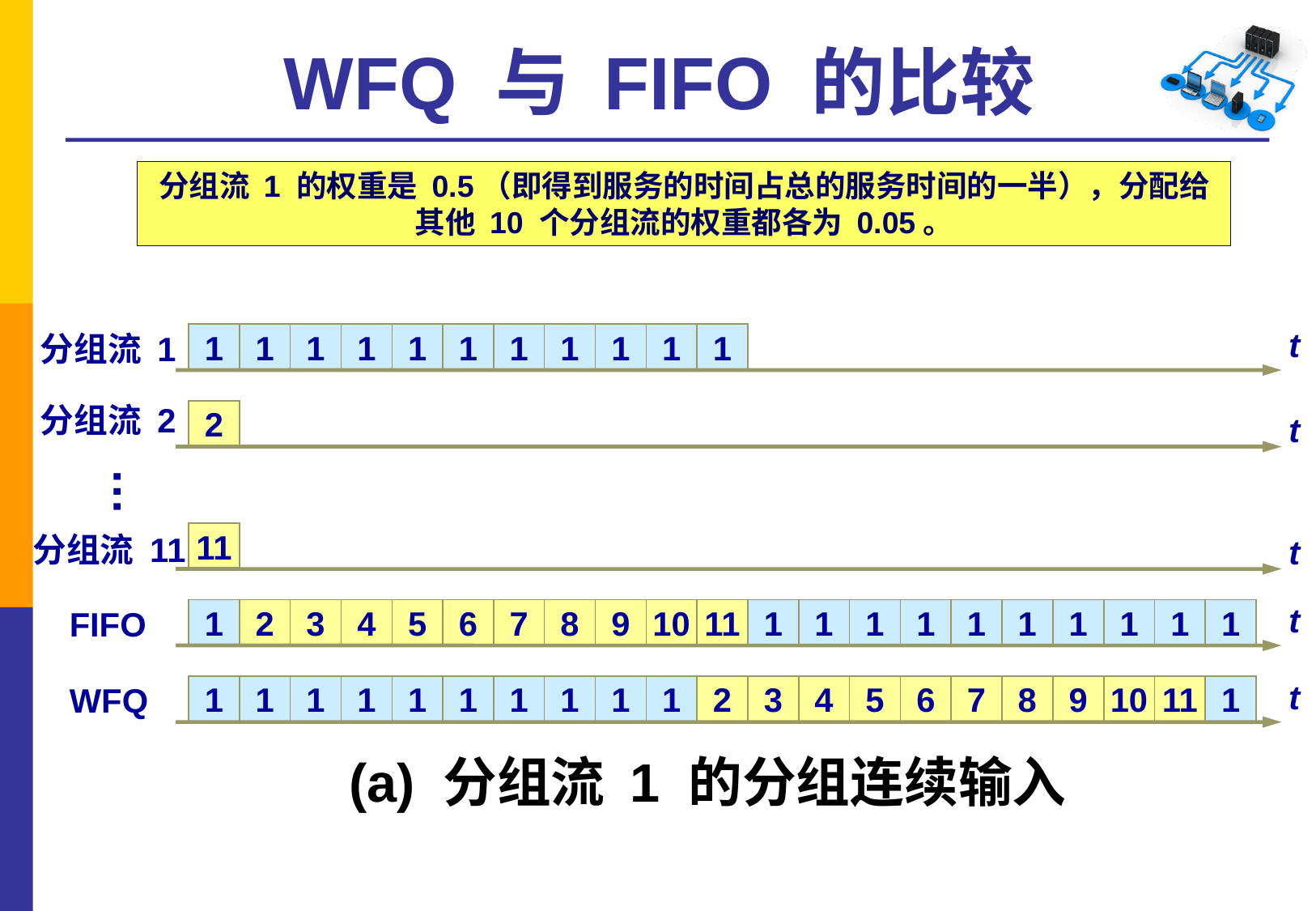

# WFQ 与 FIFO 的比较
分组流 1 的权重是 0.5（即得到服务的时间占总的服务时间的一半），分配给其他 10 个分组流的权重都各为 0.05。
t
分组流 1
1
1
1
1
1
1
1
1
1
1
1

分组流 2
2
t

…
分组流 11
11
t

t
FIFO
1
2
3
4
5
6
7
8
9
10
11
1
1
1
1
1
1
1
1
1
1

t
WFQ
1
1
1
1
1
1
1
1
1
1
2
3
4
5
6
7
8
9
10
11
1

(a) 分组流 1 的分组连续输入